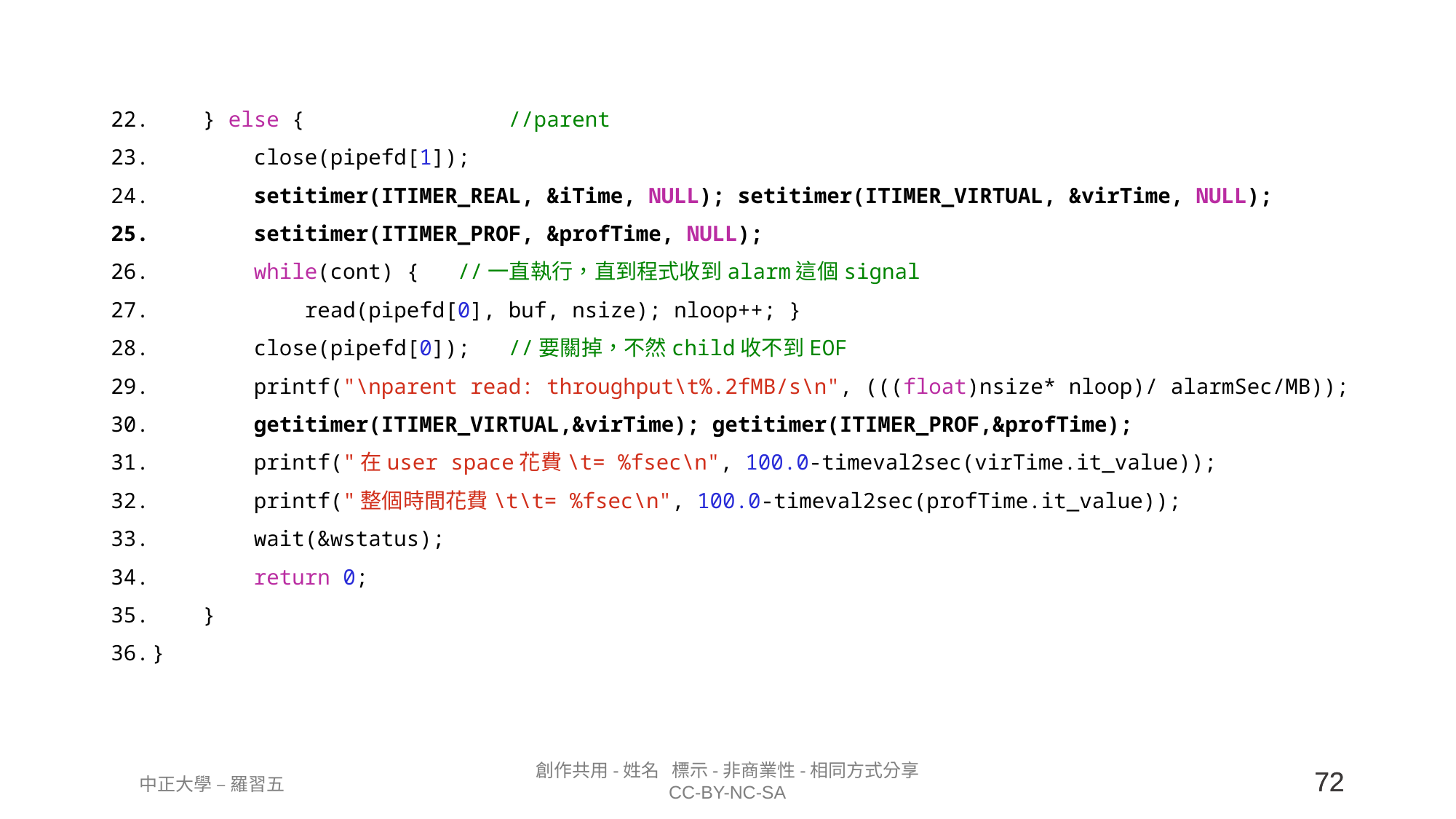

} else {                //parent
        close(pipefd[1]);
        setitimer(ITIMER_REAL, &iTime, NULL); setitimer(ITIMER_VIRTUAL, &virTime, NULL);
        setitimer(ITIMER_PROF, &profTime, NULL);
        while(cont) {   //一直執行，直到程式收到alarm這個signal
            read(pipefd[0], buf, nsize); nloop++; }
        close(pipefd[0]);   //要關掉，不然child收不到EOF
        printf("\nparent read: throughput\t%.2fMB/s\n", (((float)nsize* nloop)/ alarmSec/MB));
        getitimer(ITIMER_VIRTUAL,&virTime); getitimer(ITIMER_PROF,&profTime);
        printf("在user space花費\t= %fsec\n", 100.0-timeval2sec(virTime.it_value));
        printf("整個時間花費\t\t= %fsec\n", 100.0-timeval2sec(profTime.it_value));
        wait(&wstatus);
        return 0;
    }
}